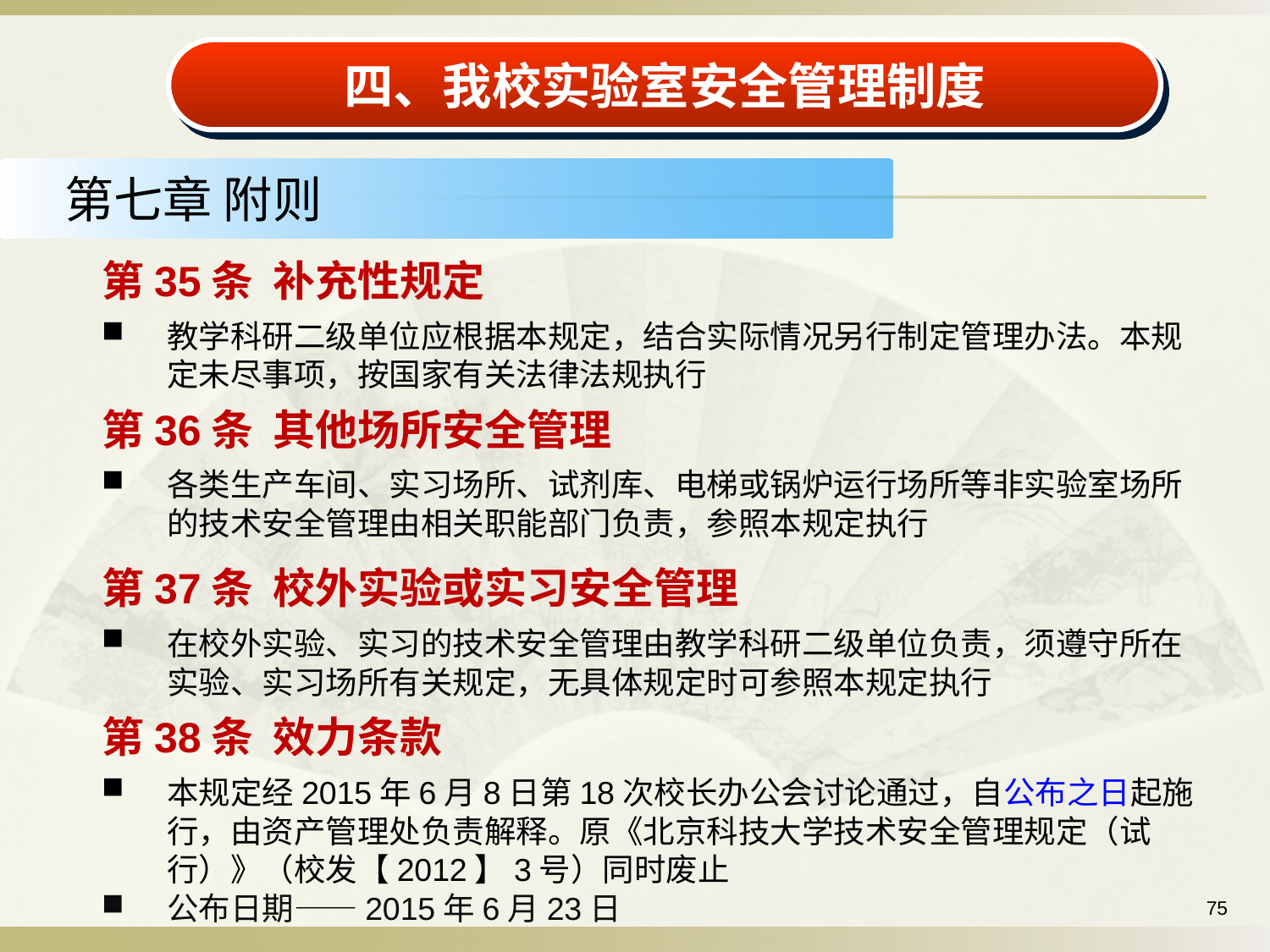

四、我校实验室安全管理制度
第七章 附则
第35条  补充性规定
教学科研二级单位应根据本规定，结合实际情况另行制定管理办法。本规定未尽事项，按国家有关法律法规执行
第36条  其他场所安全管理
各类生产车间、实习场所、试剂库、电梯或锅炉运行场所等非实验室场所的技术安全管理由相关职能部门负责，参照本规定执行
第37条  校外实验或实习安全管理
在校外实验、实习的技术安全管理由教学科研二级单位负责，须遵守所在实验、实习场所有关规定，无具体规定时可参照本规定执行
第38条  效力条款
本规定经2015年6月8日第18次校长办公会讨论通过，自公布之日起施行，由资产管理处负责解释。原《北京科技大学技术安全管理规定（试行）》（校发【2012】3号）同时废止
公布日期——2015年6月23日
75